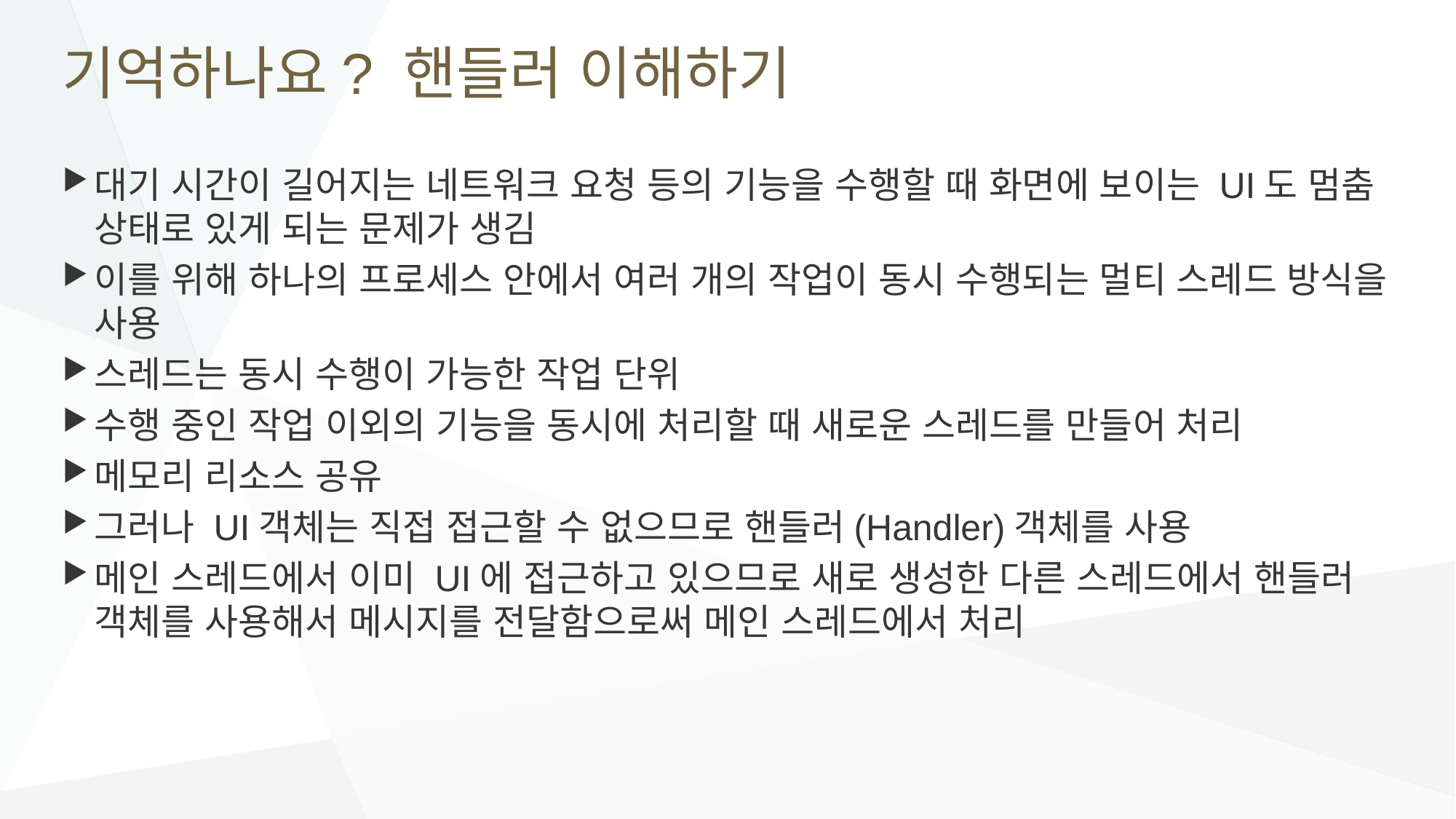

# 기억하나요? 핸들러 이해하기
대기 시간이 길어지는 네트워크 요청 등의 기능을 수행할 때 화면에 보이는 UI도 멈춤 상태로 있게 되는 문제가 생김
이를 위해 하나의 프로세스 안에서 여러 개의 작업이 동시 수행되는 멀티 스레드 방식을 사용
스레드는 동시 수행이 가능한 작업 단위
수행 중인 작업 이외의 기능을 동시에 처리할 때 새로운 스레드를 만들어 처리
메모리 리소스 공유
그러나 UI객체는 직접 접근할 수 없으므로 핸들러(Handler)객체를 사용
메인 스레드에서 이미 UI에 접근하고 있으므로 새로 생성한 다른 스레드에서 핸들러 객체를 사용해서 메시지를 전달함으로써 메인 스레드에서 처리